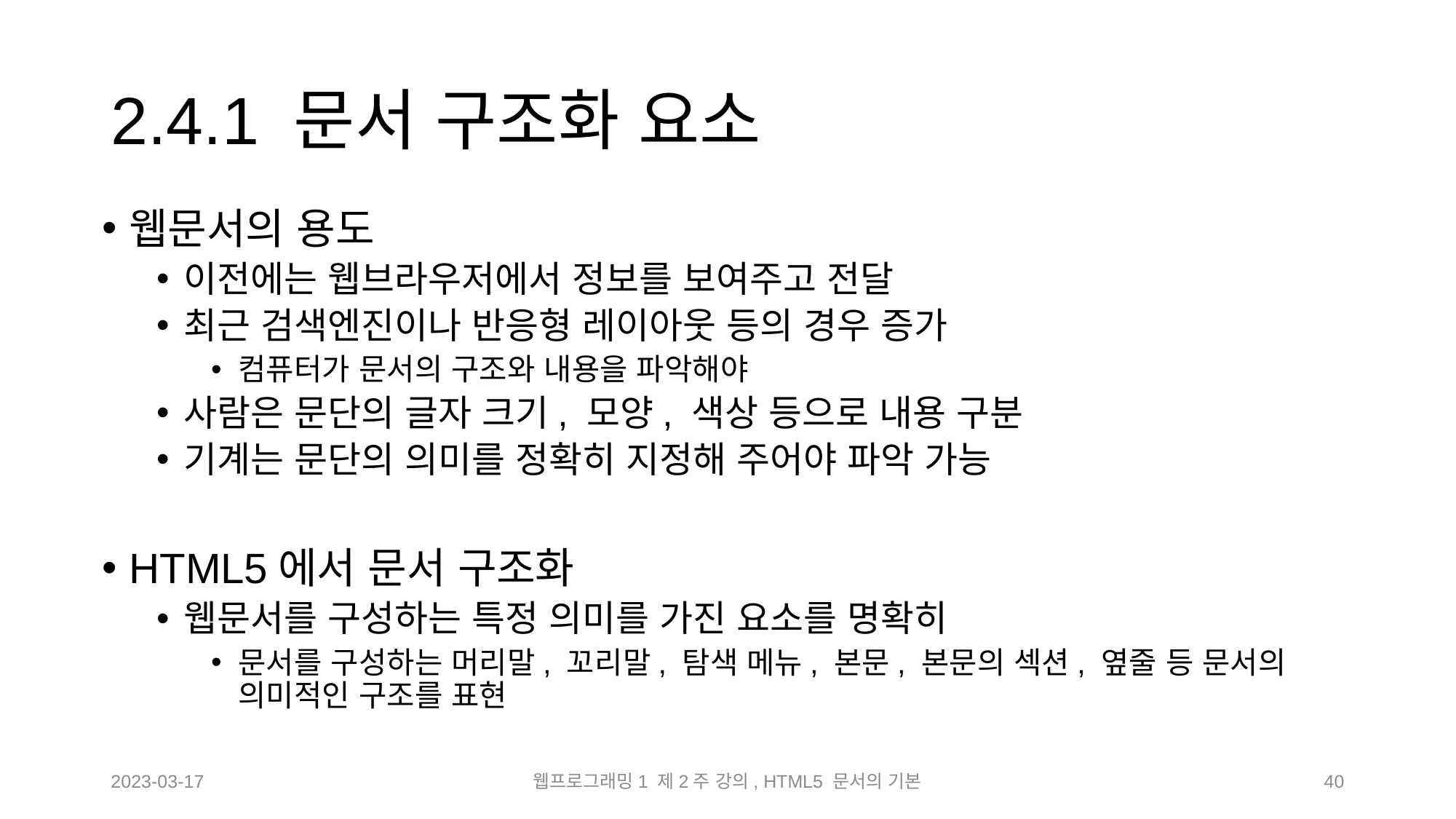

# 2.4.1 문서 구조화 요소
웹문서의 용도
이전에는 웹브라우저에서 정보를 보여주고 전달
최근 검색엔진이나 반응형 레이아웃 등의 경우 증가
컴퓨터가 문서의 구조와 내용을 파악해야
사람은 문단의 글자 크기, 모양, 색상 등으로 내용 구분
기계는 문단의 의미를 정확히 지정해 주어야 파악 가능

HTML5에서 문서 구조화
웹문서를 구성하는 특정 의미를 가진 요소를 명확히
문서를 구성하는 머리말, 꼬리말, 탐색 메뉴, 본문, 본문의 섹션, 옆줄 등 문서의 의미적인 구조를 표현
2023-03-17
웹프로그래밍1 제2주 강의, HTML5 문서의 기본
40